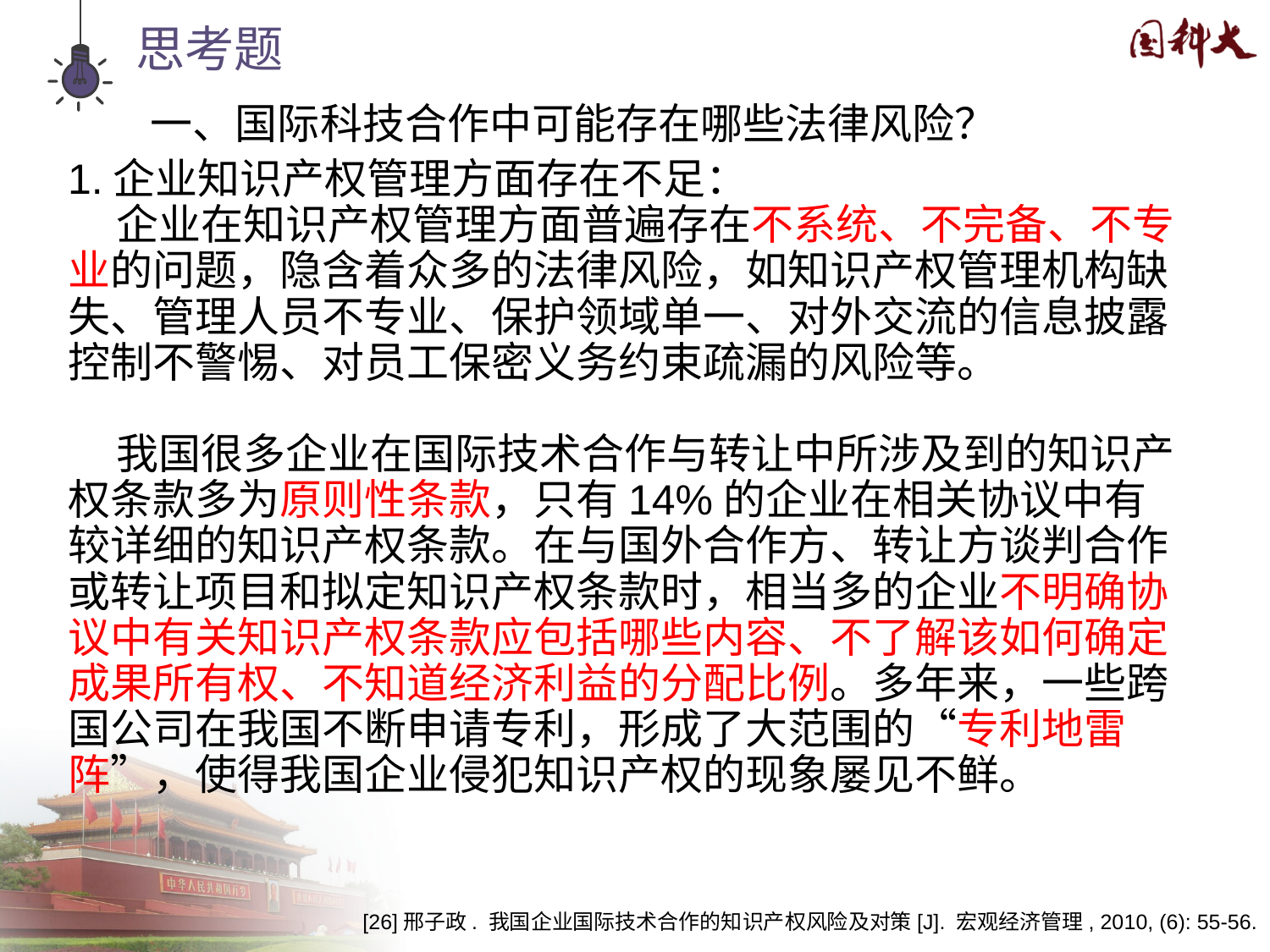

思考题
一、国际科技合作中可能存在哪些法律风险？
1.企业知识产权管理方面存在不足：
    企业在知识产权管理方面普遍存在不系统、不完备、不专业的问题，隐含着众多的法律风险，如知识产权管理机构缺失、管理人员不专业、保护领域单一、对外交流的信息披露控制不警惕、对员工保密义务约束疏漏的风险等。

    我国很多企业在国际技术合作与转让中所涉及到的知识产权条款多为原则性条款，只有14%的企业在相关协议中有较详细的知识产权条款。在与国外合作方、转让方谈判合作或转让项目和拟定知识产权条款时，相当多的企业不明确协议中有关知识产权条款应包括哪些内容、不了解该如何确定成果所有权、不知道经济利益的分配比例。多年来，一些跨国公司在我国不断申请专利，形成了大范围的“专利地雷阵”，使得我国企业侵犯知识产权的现象屡见不鲜。
[26]邢子政. 我国企业国际技术合作的知识产权风险及对策[J]. 宏观经济管理, 2010, (6): 55-56.